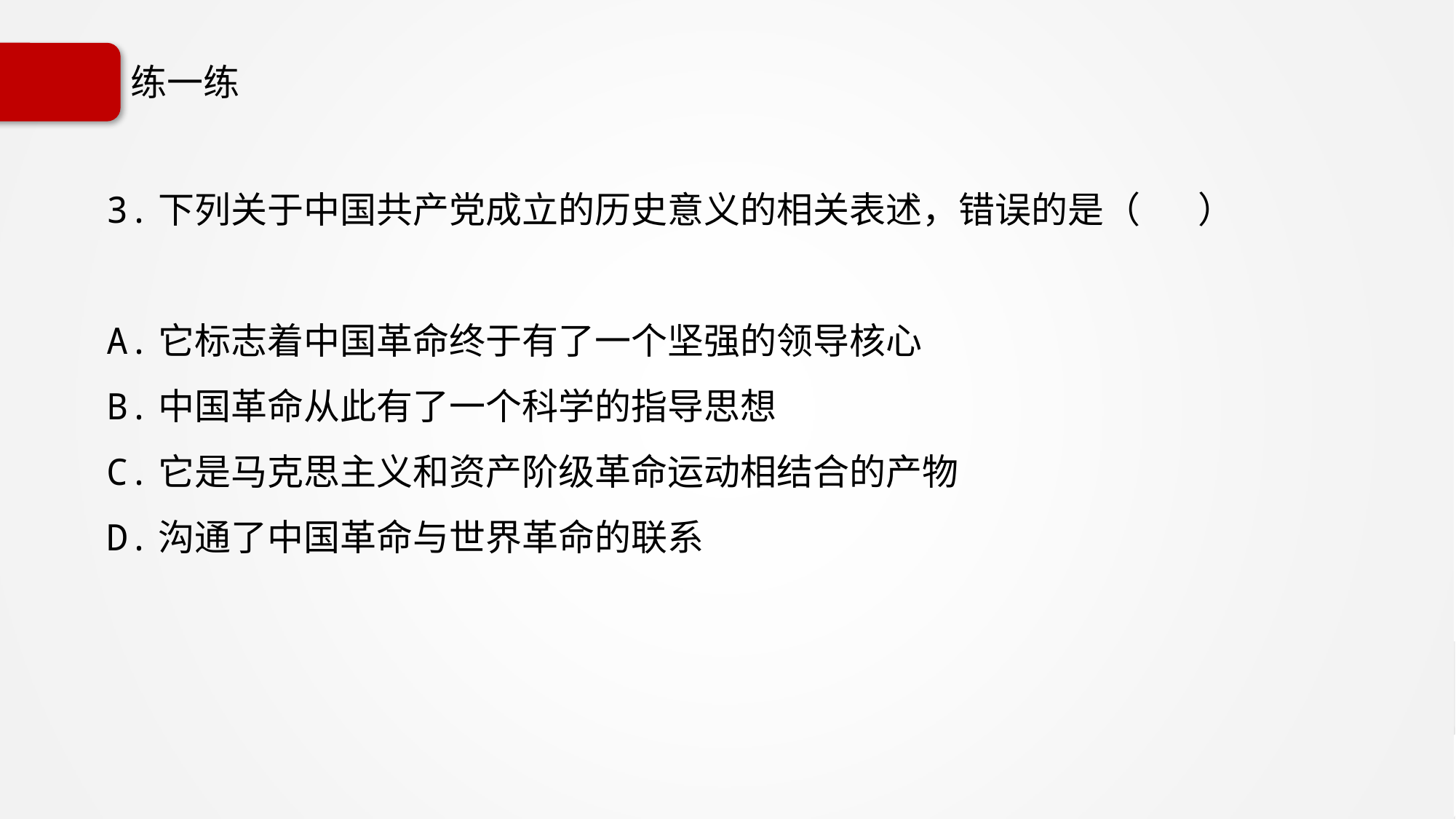

# 练一练
3.下列关于中国共产党成立的历史意义的相关表述，错误的是（       ）
A.它标志着中国革命终于有了一个坚强的领导核心
B.中国革命从此有了一个科学的指导思想
C.它是马克思主义和资产阶级革命运动相结合的产物
D.沟通了中国革命与世界革命的联系